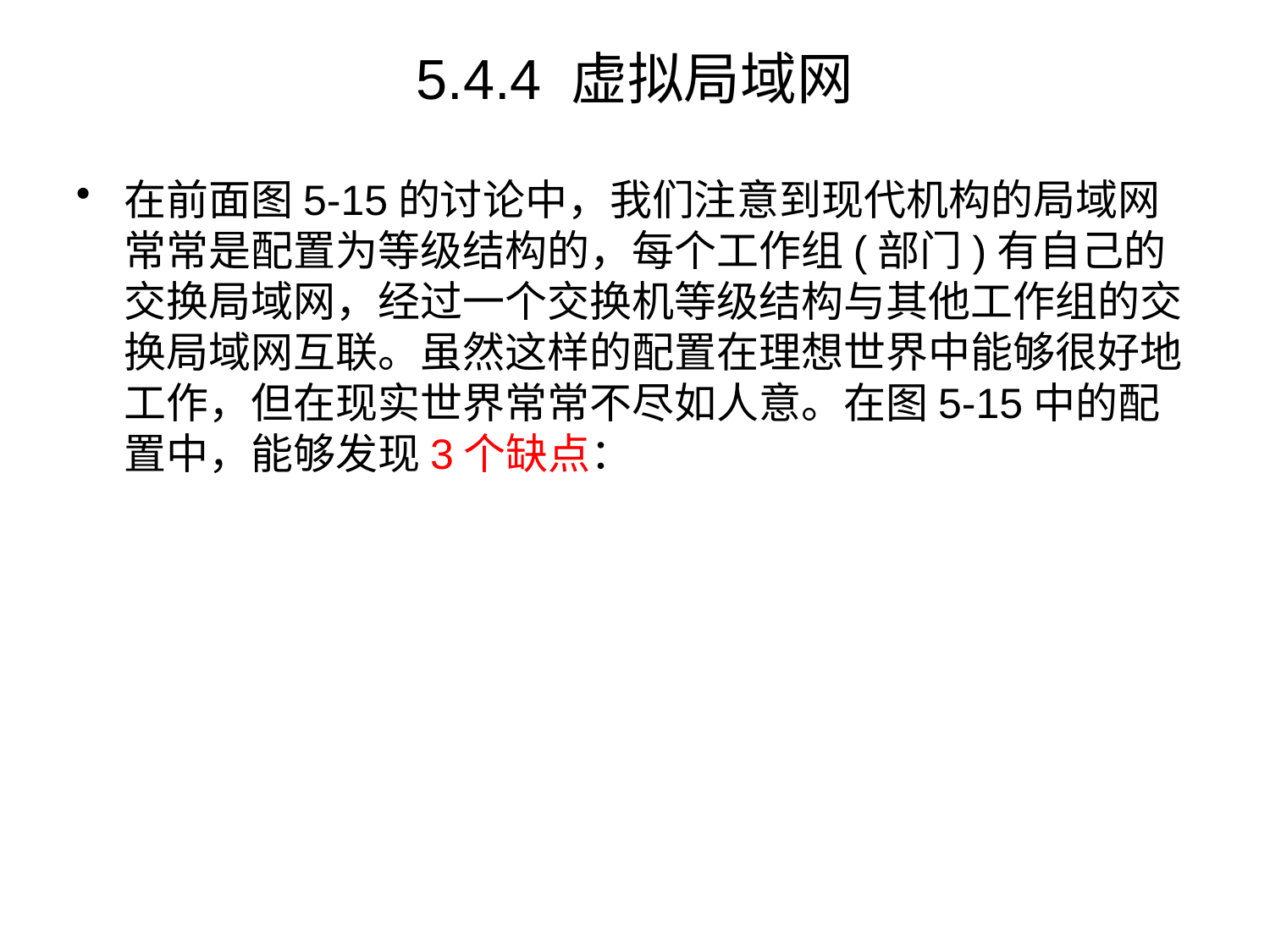

# 5.4.4 虚拟局域网
在前面图5-15的讨论中，我们注意到现代机构的局域网常常是配置为等级结构的，每个工作组(部门)有自己的交换局域网，经过一个交换机等级结构与其他工作组的交换局域网互联。虽然这样的配置在理想世界中能够很好地工作，但在现实世界常常不尽如人意。在图5-15中的配置中，能够发现3个缺点：